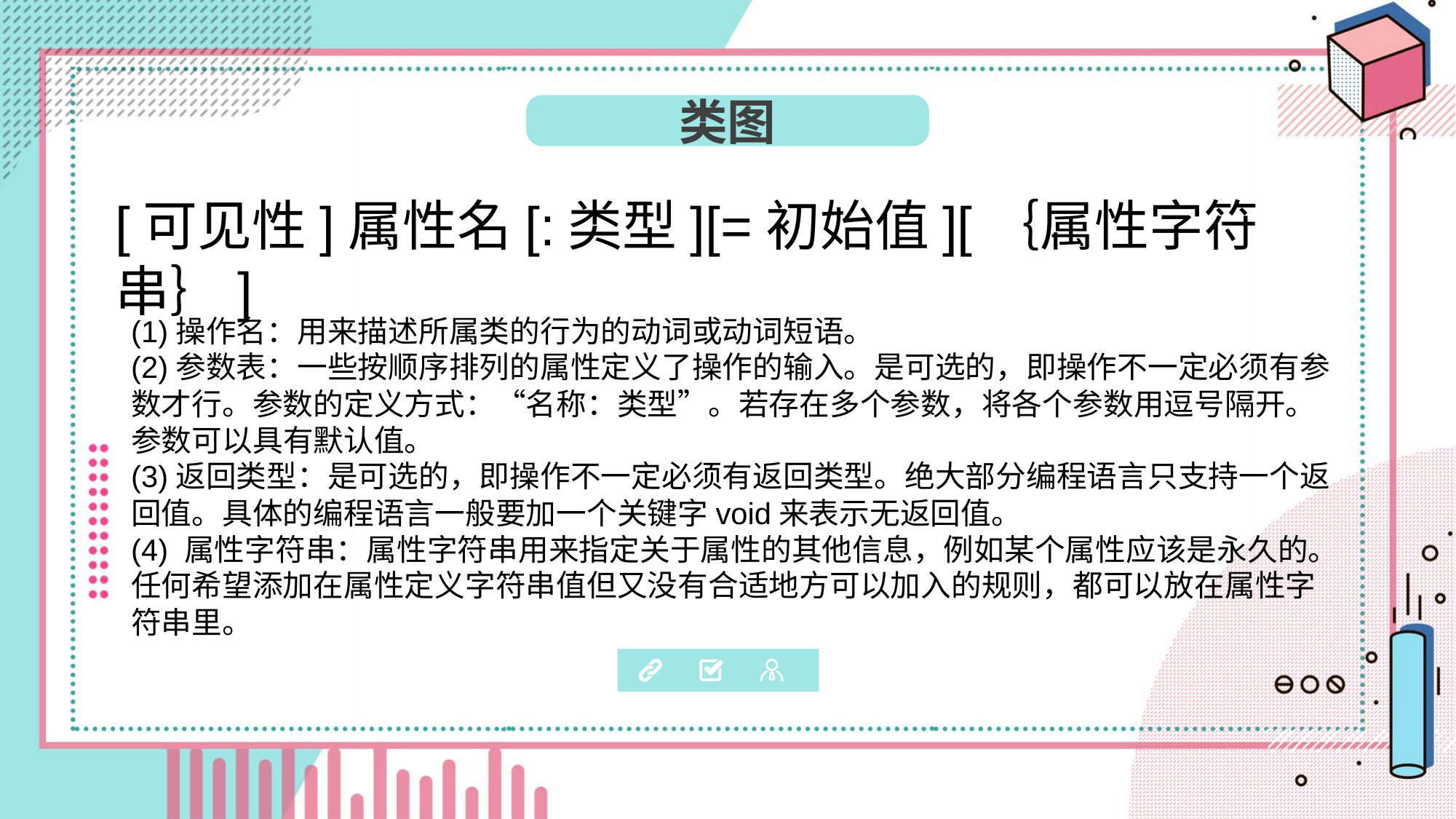

类图
[可见性]属性名[:类型][=初始值][｛属性字符串｝]
(1)操作名：用来描述所属类的行为的动词或动词短语。
(2)参数表：一些按顺序排列的属性定义了操作的输入。是可选的，即操作不一定必须有参数才行。参数的定义方式：“名称：类型”。若存在多个参数，将各个参数用逗号隔开。参数可以具有默认值。
(3)返回类型：是可选的，即操作不一定必须有返回类型。绝大部分编程语言只支持一个返回值。具体的编程语言一般要加一个关键字void来表示无返回值。
(4) 属性字符串：属性字符串用来指定关于属性的其他信息，例如某个属性应该是永久的。任何希望添加在属性定义字符串值但又没有合适地方可以加入的规则，都可以放在属性字符串里。